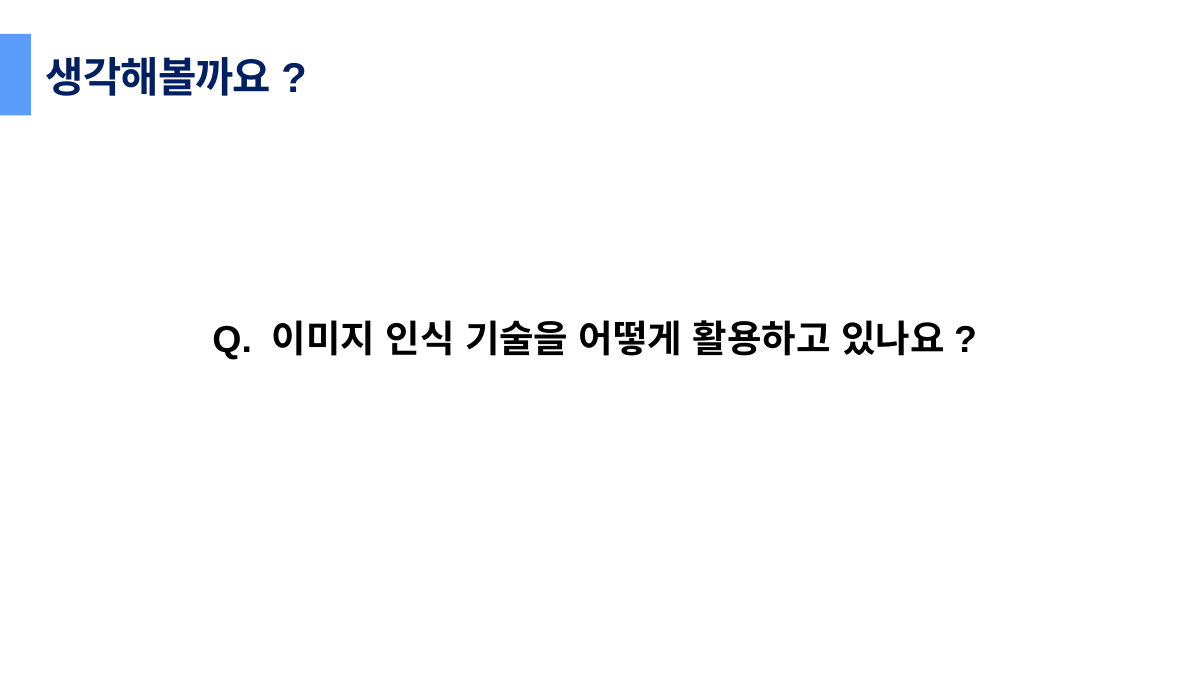

생각해볼까요?
Q. 이미지 인식 기술을 어떻게 활용하고 있나요?